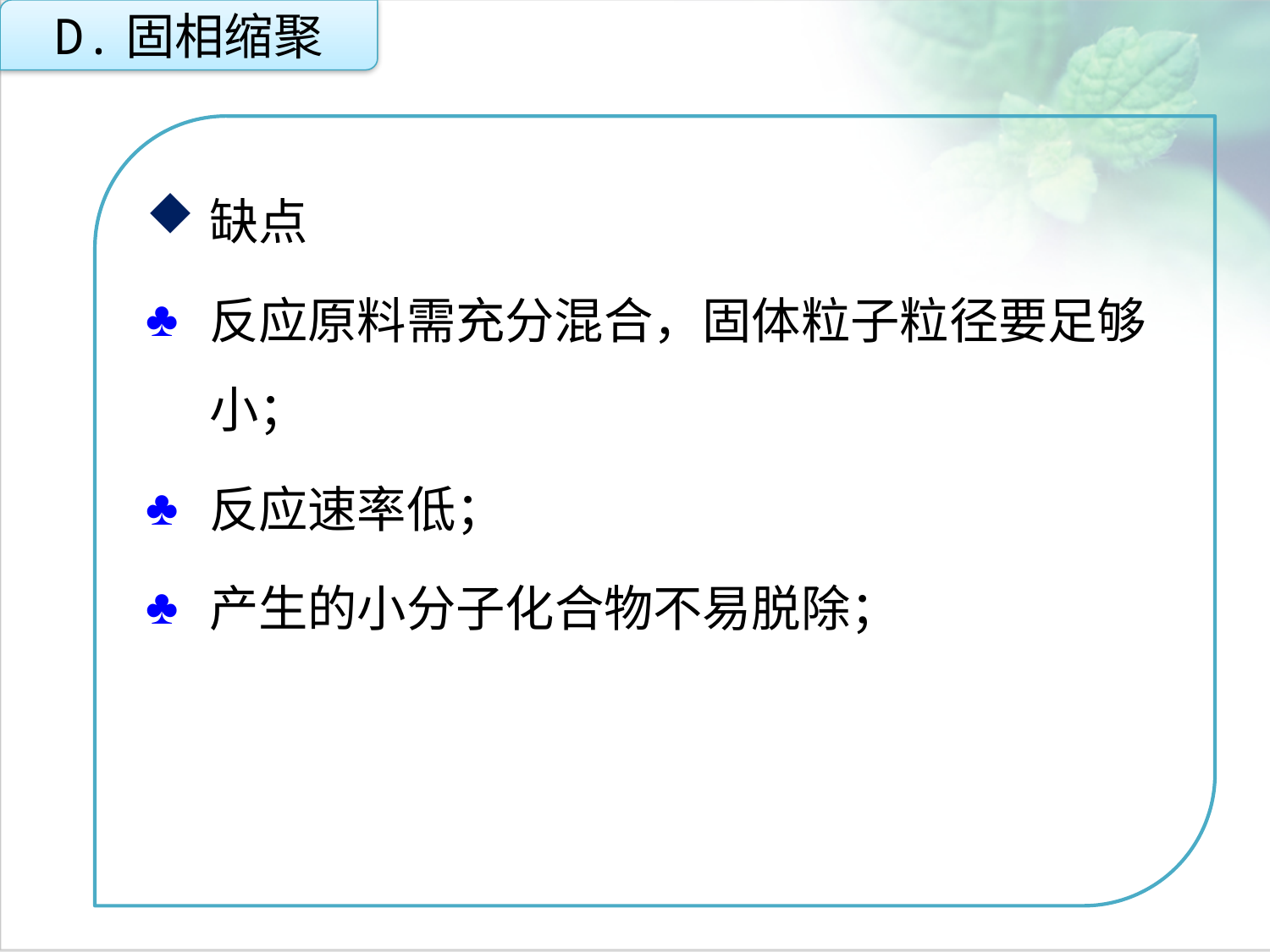

D.固相缩聚
缺点
反应原料需充分混合，固体粒子粒径要足够小；
反应速率低；
产生的小分子化合物不易脱除；
点击添加文本
点击添加文本
点击添加文本
点击添加文本